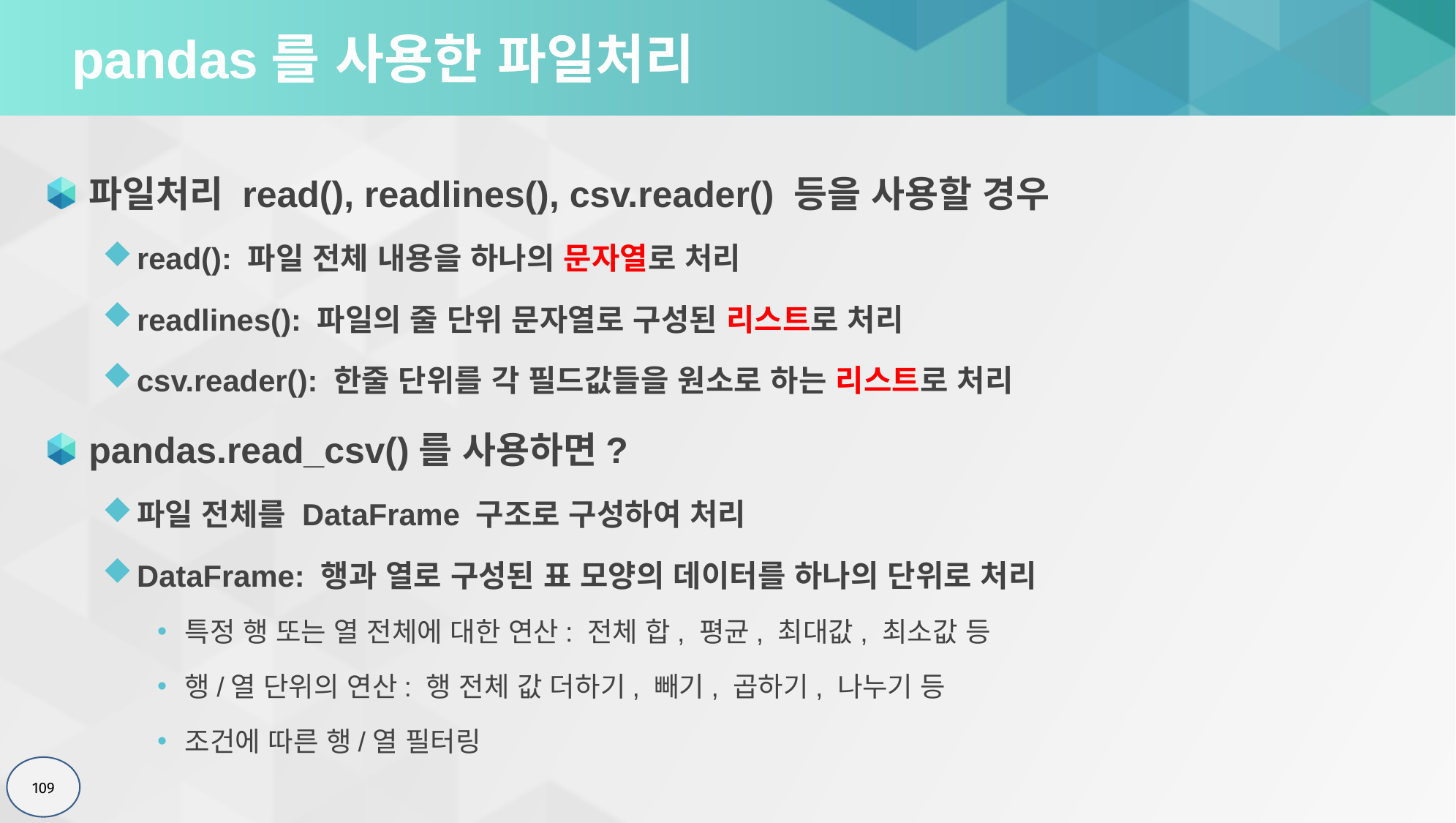

# pandas를 사용한 파일처리
파일처리 read(), readlines(), csv.reader() 등을 사용할 경우
read(): 파일 전체 내용을 하나의 문자열로 처리
readlines(): 파일의 줄 단위 문자열로 구성된 리스트로 처리
csv.reader(): 한줄 단위를 각 필드값들을 원소로 하는 리스트로 처리
pandas.read_csv()를 사용하면?
파일 전체를 DataFrame 구조로 구성하여 처리
DataFrame: 행과 열로 구성된 표 모양의 데이터를 하나의 단위로 처리
특정 행 또는 열 전체에 대한 연산: 전체 합, 평균, 최대값, 최소값 등
행/열 단위의 연산: 행 전체 값 더하기, 빼기, 곱하기, 나누기 등
조건에 따른 행/열 필터링